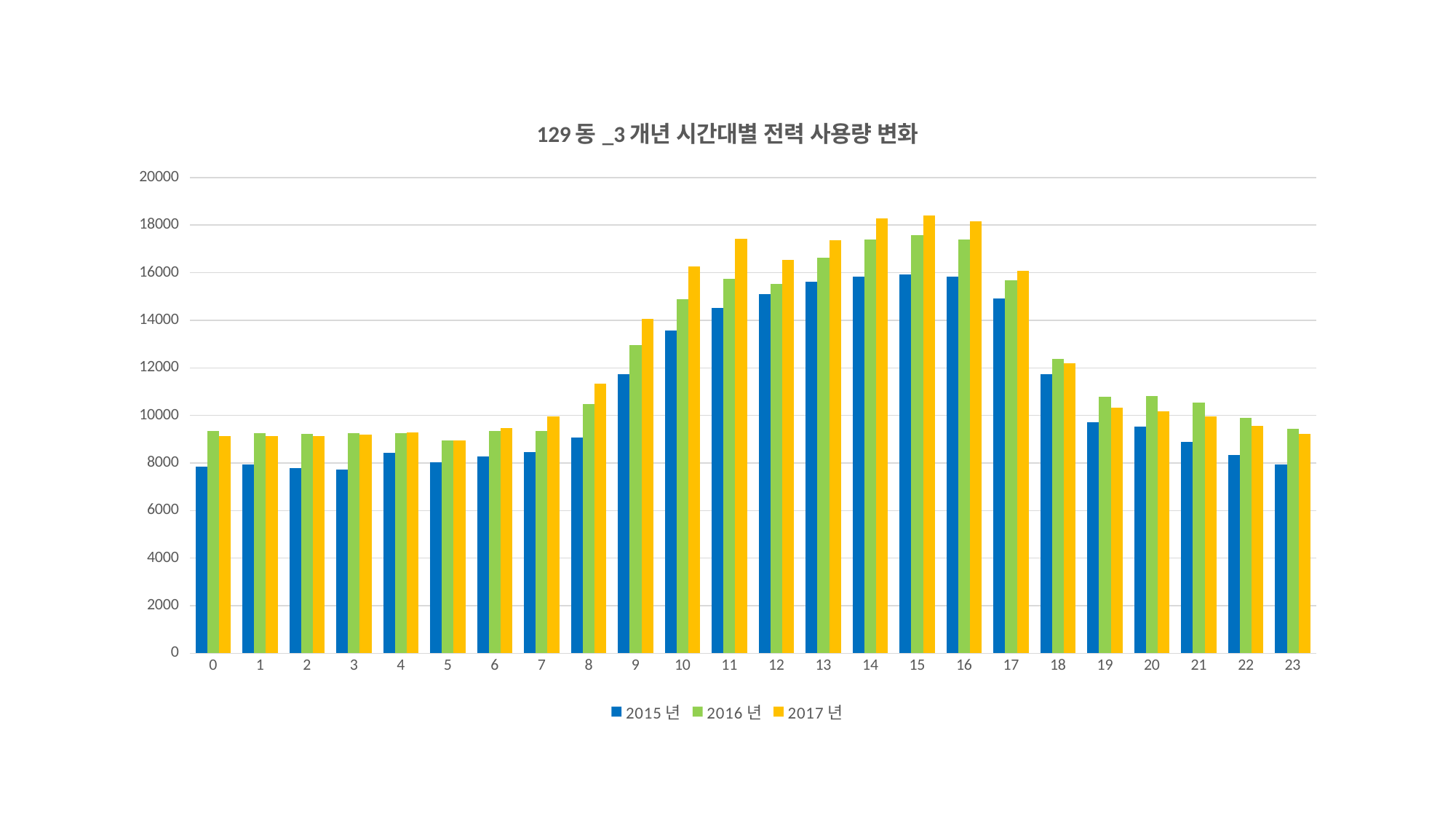

### Chart: 129동_3개년 시간대별 전력 사용량 변화

| Category | 2015년 | 2016년 | 2017년 |
|---|---|---|---|
| 0 | 7833.0 | 9346.77281363999 | 9118.13545721014 |
| 1 | 7947.0 | 9246.07142855 | 9126.48263904501 |
| 2 | 7782.33939395 | 9219.38465607999 | 9121.80397902259 |
| 3 | 7731.96918058 | 9257.45899459 | 9204.99627437017 |
| 4 | 8440.41804269 | 9250.81411059 | 9297.39457785154 |
| 5 | 8018.05983302 | 8951.96633087 | 8932.58662066761 |
| 6 | 8262.2904762 | 9337.61590352 | 9459.85879119668 |
| 7 | 8447.0873016 | 9339.11839548 | 9965.18113682367 |
| 8 | 9072.39501955 | 10492.01476073 | 11321.298511815 |
| 9 | 11746.6831418899 | 12956.91311347 | 14055.2746180508 |
| 10 | 13555.3357456599 | 14875.5034236799 | 16269.6569275722 |
| 11 | 14514.1774645799 | 15739.9552620999 | 17422.2403965485 |
| 12 | 15102.25013627 | 15541.50753892 | 16537.1405513661 |
| 13 | 15614.0187261599 | 16615.6212059999 | 17373.6177266836 |
| 14 | 15842.97258426 | 17382.44070631 | 18293.8334750671 |
| 15 | 15912.7947419899 | 17562.9643420699 | 18412.6947348094 |
| 16 | 15835.33759626 | 17395.9341056499 | 18154.3916827994 |
| 17 | 14925.6449596 | 15685.48297154 | 16078.2230753625 |
| 18 | 11742.3375450099 | 12364.77507821 | 12180.5401763674 |
| 19 | 9715.13695887 | 10795.41440425 | 10317.5107575455 |
| 20 | 9519.18571428 | 10822.28795547 | 10162.4529228959 |
| 21 | 8895.66428571 | 10538.90809638 | 9967.77831960371 |
| 22 | 8335.5 | 9900.09869178 | 9561.29053084739 |
| 23 | 7936.04120878999 | 9422.95185439 | 9211.13959666256 |